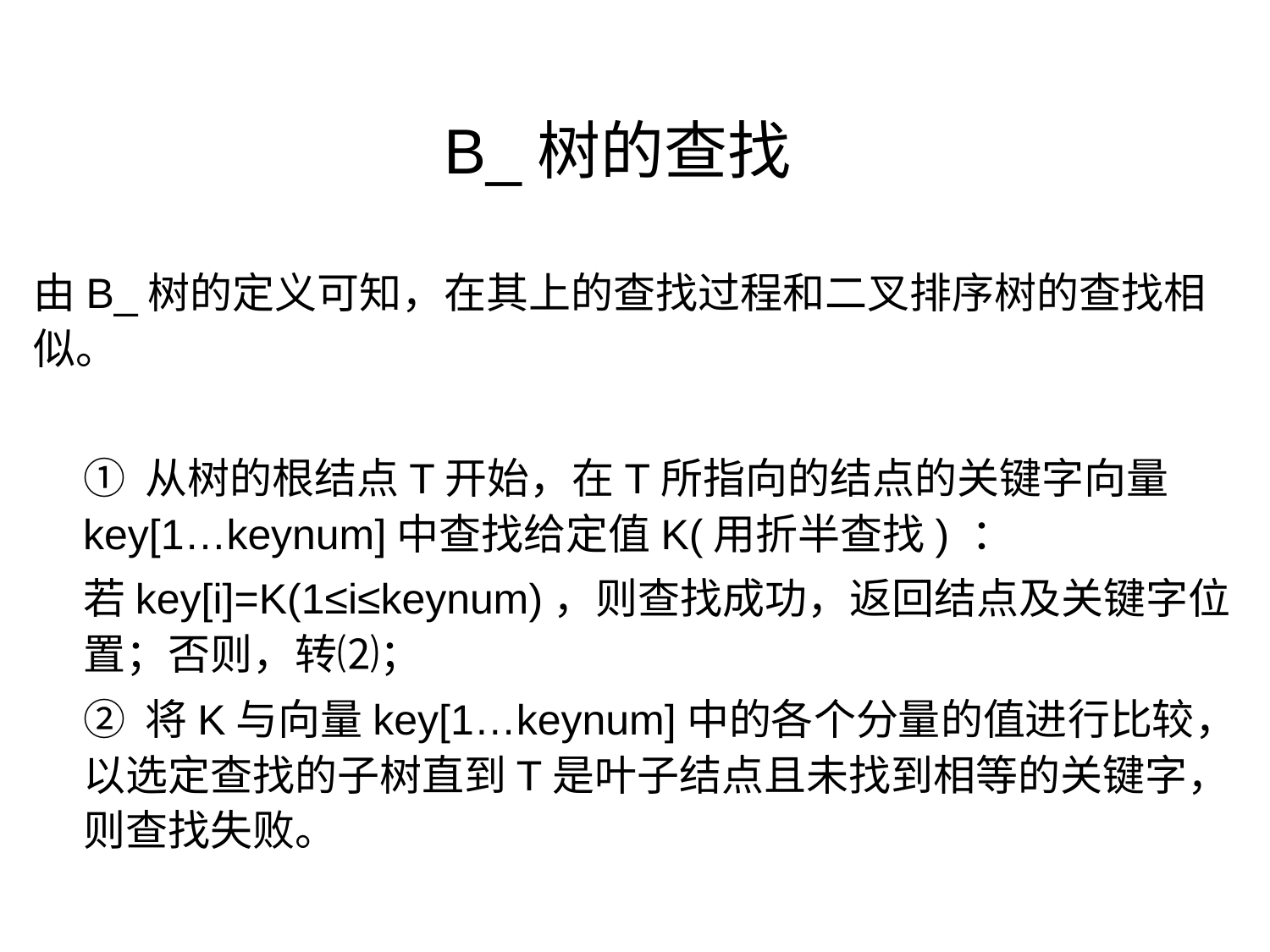

B_树的查找
由B_树的定义可知，在其上的查找过程和二叉排序树的查找相似。

① 从树的根结点T开始，在T所指向的结点的关键字向量key[1…keynum]中查找给定值K(用折半查找) ：
若key[i]=K(1≤i≤keynum)，则查找成功，返回结点及关键字位置；否则，转⑵；
② 将K与向量key[1…keynum]中的各个分量的值进行比较，以选定查找的子树直到T是叶子结点且未找到相等的关键字，则查找失败。